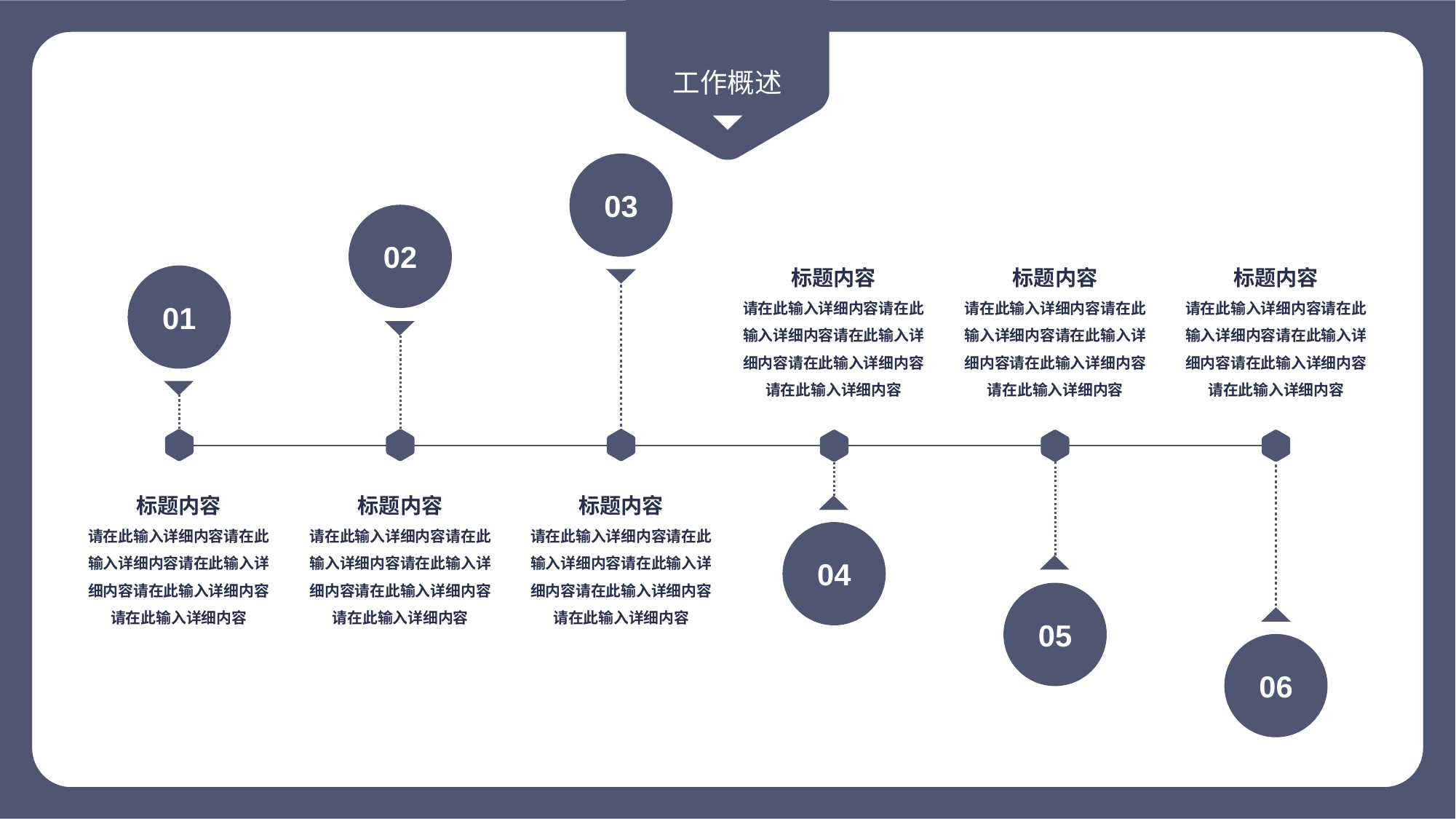

工作概述

03

02

标题内容
请在此输入详细内容请在此输入详细内容请在此输入详细内容请在此输入详细内容请在此输入详细内容
标题内容
请在此输入详细内容请在此输入详细内容请在此输入详细内容请在此输入详细内容请在此输入详细内容
标题内容
请在此输入详细内容请在此输入详细内容请在此输入详细内容请在此输入详细内容请在此输入详细内容
01

04

05

06

标题内容
请在此输入详细内容请在此输入详细内容请在此输入详细内容请在此输入详细内容请在此输入详细内容
标题内容
请在此输入详细内容请在此输入详细内容请在此输入详细内容请在此输入详细内容请在此输入详细内容
标题内容
请在此输入详细内容请在此输入详细内容请在此输入详细内容请在此输入详细内容请在此输入详细内容